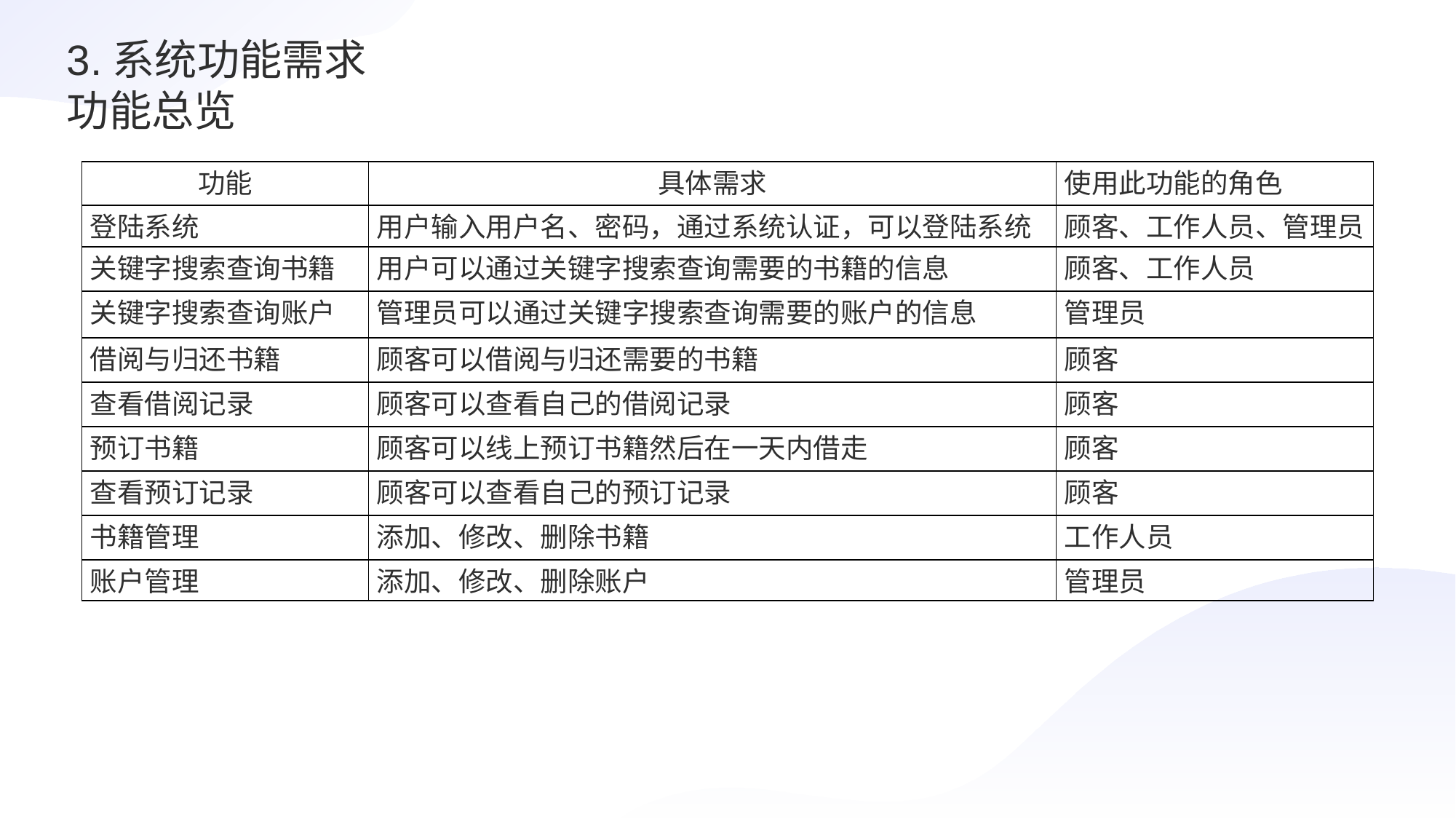

3.系统功能需求
功能总览

| 功能 | 具体需求 | 使用此功能的角色 |
| --- | --- | --- |
| 登陆系统 | 用户输入用户名、密码，通过系统认证，可以登陆系统 | 顾客、工作人员、管理员 |
| 关键字搜索查询书籍 | 用户可以通过关键字搜索查询需要的书籍的信息 | 顾客、工作人员 |
| 关键字搜索查询账户 | 管理员可以通过关键字搜索查询需要的账户的信息 | 管理员 |
| 借阅与归还书籍 | 顾客可以借阅与归还需要的书籍 | 顾客 |
| 查看借阅记录 | 顾客可以查看自己的借阅记录 | 顾客 |
| 预订书籍 | 顾客可以线上预订书籍然后在一天内借走 | 顾客 |
| 查看预订记录 | 顾客可以查看自己的预订记录 | 顾客 |
| 书籍管理 | 添加、修改、删除书籍 | 工作人员 |
| 账户管理 | 添加、修改、删除账户 | 管理员 |